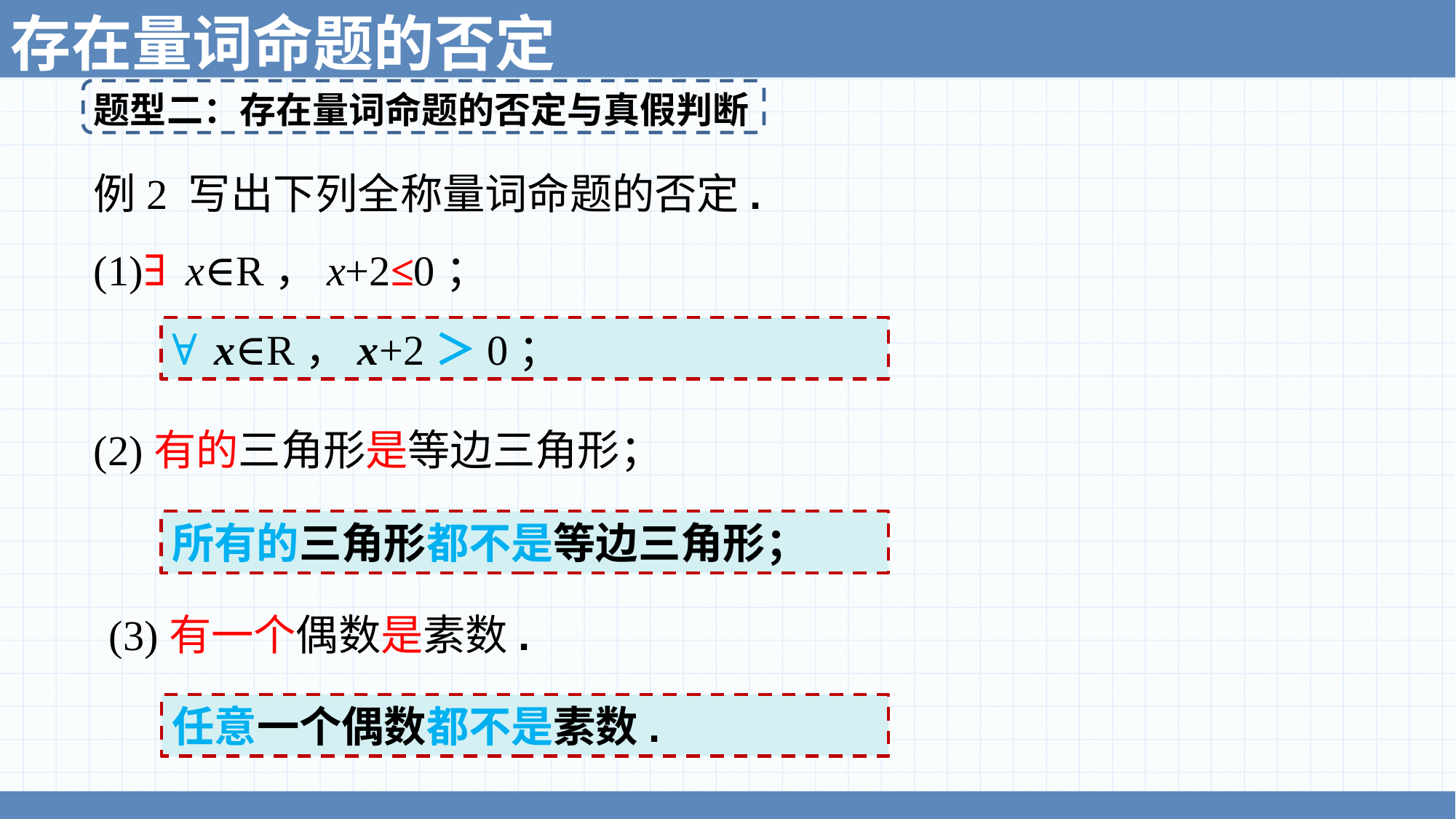

存在量词命题的否定

题型二：存在量词命题的否定与真假判断
例2 写出下列全称量词命题的否定.
(1)∃x∈R，x+2≤0；
∀x∈R，x+2＞0；
(2)有的三角形是等边三角形；
所有的三角形都不是等边三角形；
(3)有一个偶数是素数.
任意一个偶数都不是素数.